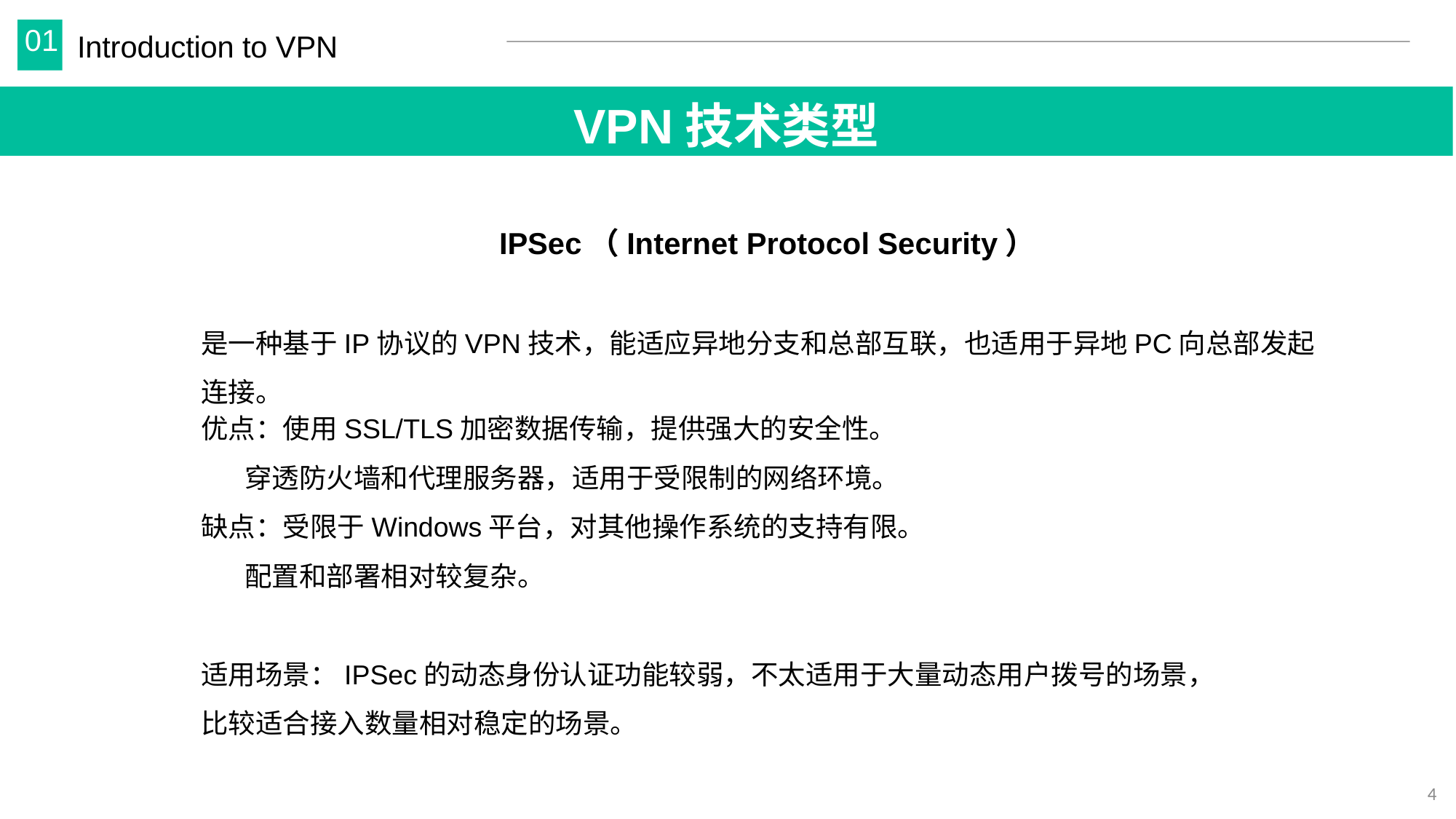

Introduction to VPN

01

VPN技术类型
IPSec（Internet Protocol Security）

是一种基于IP协议的VPN技术，能适应异地分支和总部互联，也适用于异地PC向总部发起连接。
优点：使用SSL/TLS加密数据传输，提供强大的安全性。
      穿透防火墙和代理服务器，适用于受限制的网络环境。
缺点：受限于Windows平台，对其他操作系统的支持有限。
      配置和部署相对较复杂。

适用场景：IPSec的动态身份认证功能较弱，不太适用于大量动态用户拨号的场景，比较适合接入数量相对稳定的场景。

4